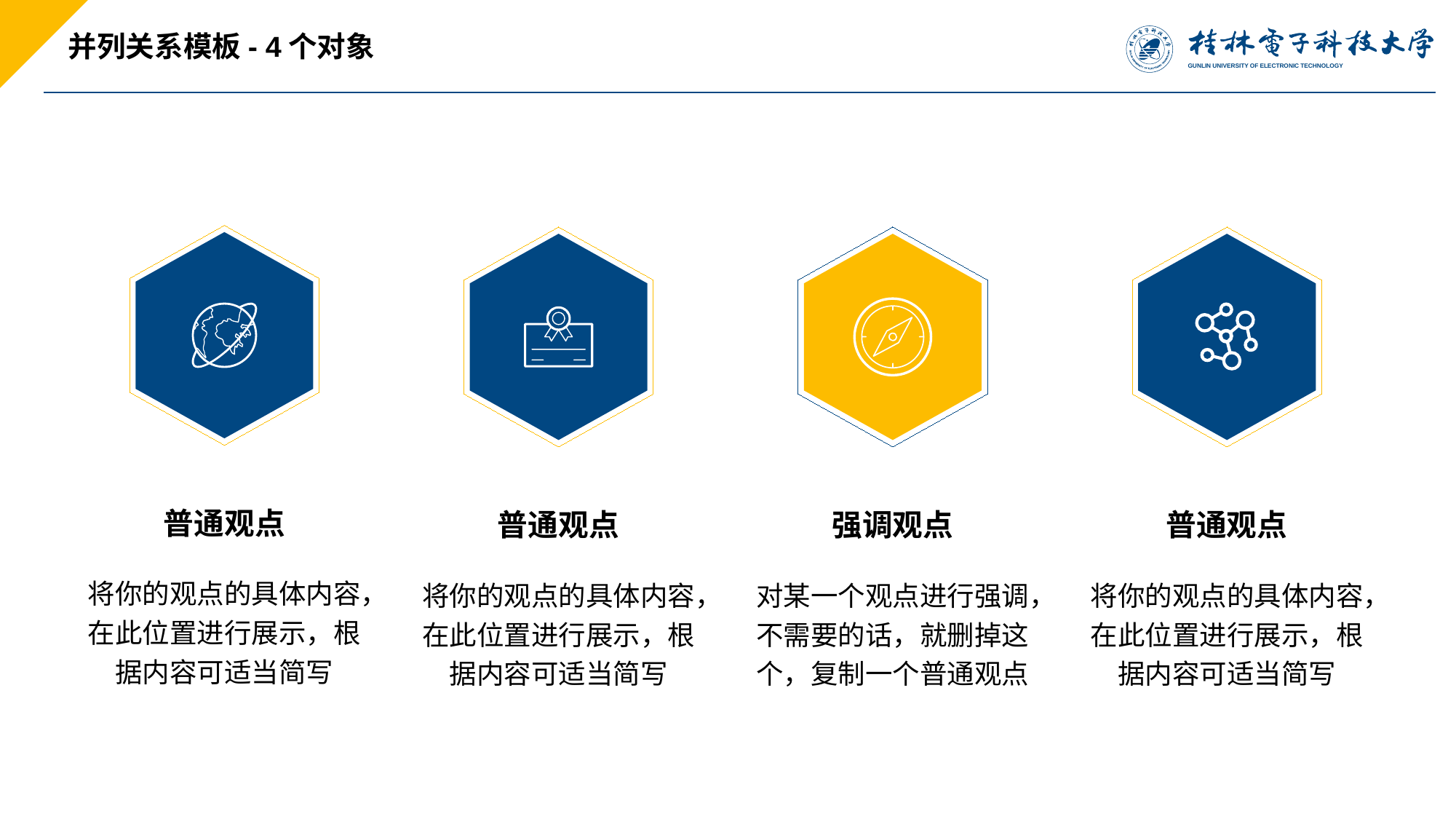

并列关系模板- 4个对象

普通观点
将你的观点的具体内容，在此位置进行展示，根据内容可适当简写

普通观点
将你的观点的具体内容，在此位置进行展示，根据内容可适当简写

强调观点
对某一个观点进行强调，不需要的话，就删掉这个，复制一个普通观点

普通观点
将你的观点的具体内容，在此位置进行展示，根据内容可适当简写